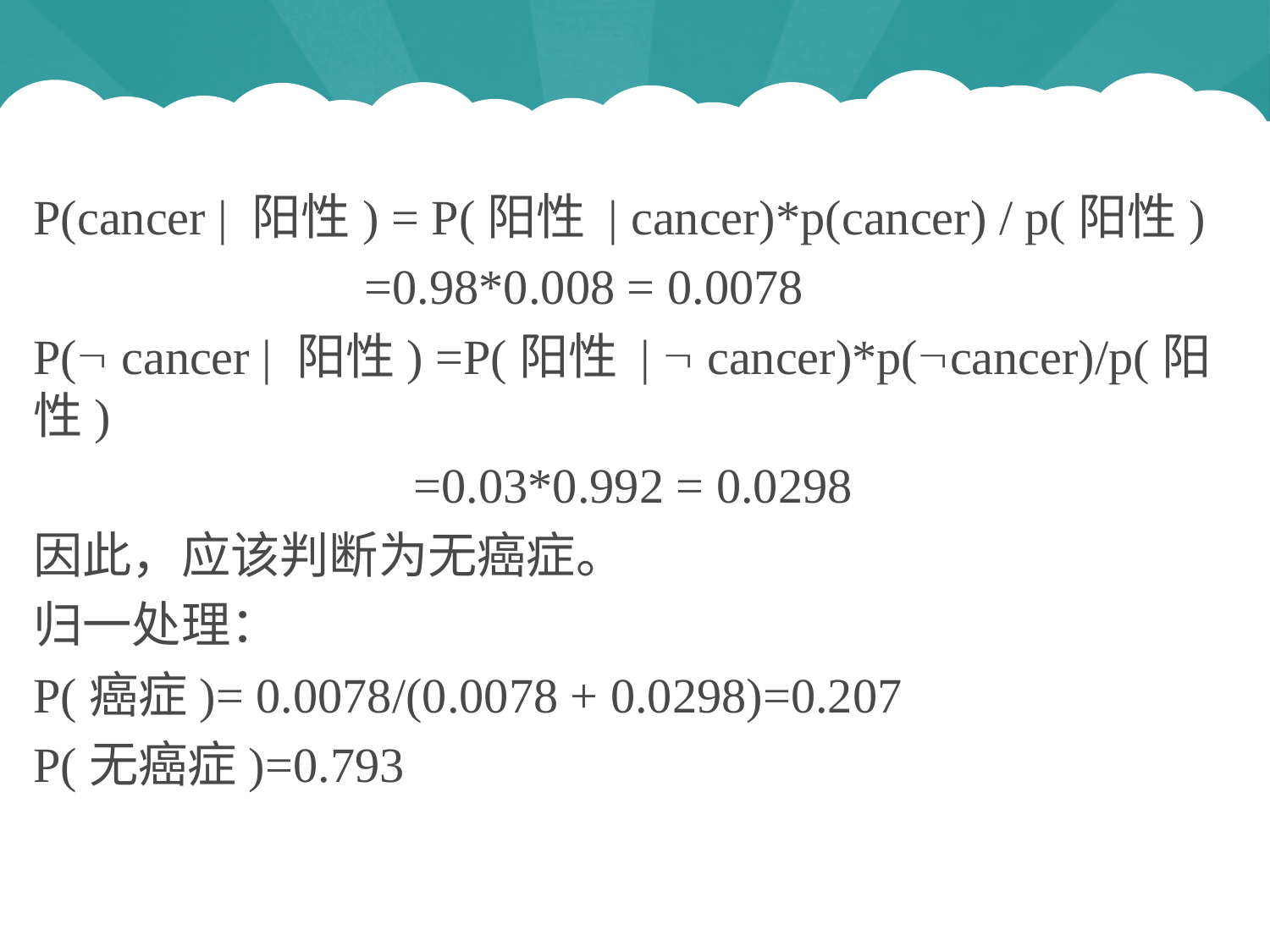

P(cancer | 阳性) = P(阳性 | cancer)*p(cancer) / p(阳性)
                           =0.98*0.008 = 0.0078
P(¬ cancer | 阳性) =P(阳性 | ¬ cancer)*p(¬cancer)/p(阳性)
                               =0.03*0.992 = 0.0298
因此，应该判断为无癌症。
归一处理：
P(癌症)= 0.0078/(0.0078 + 0.0298)=0.207
P(无癌症)=0.793